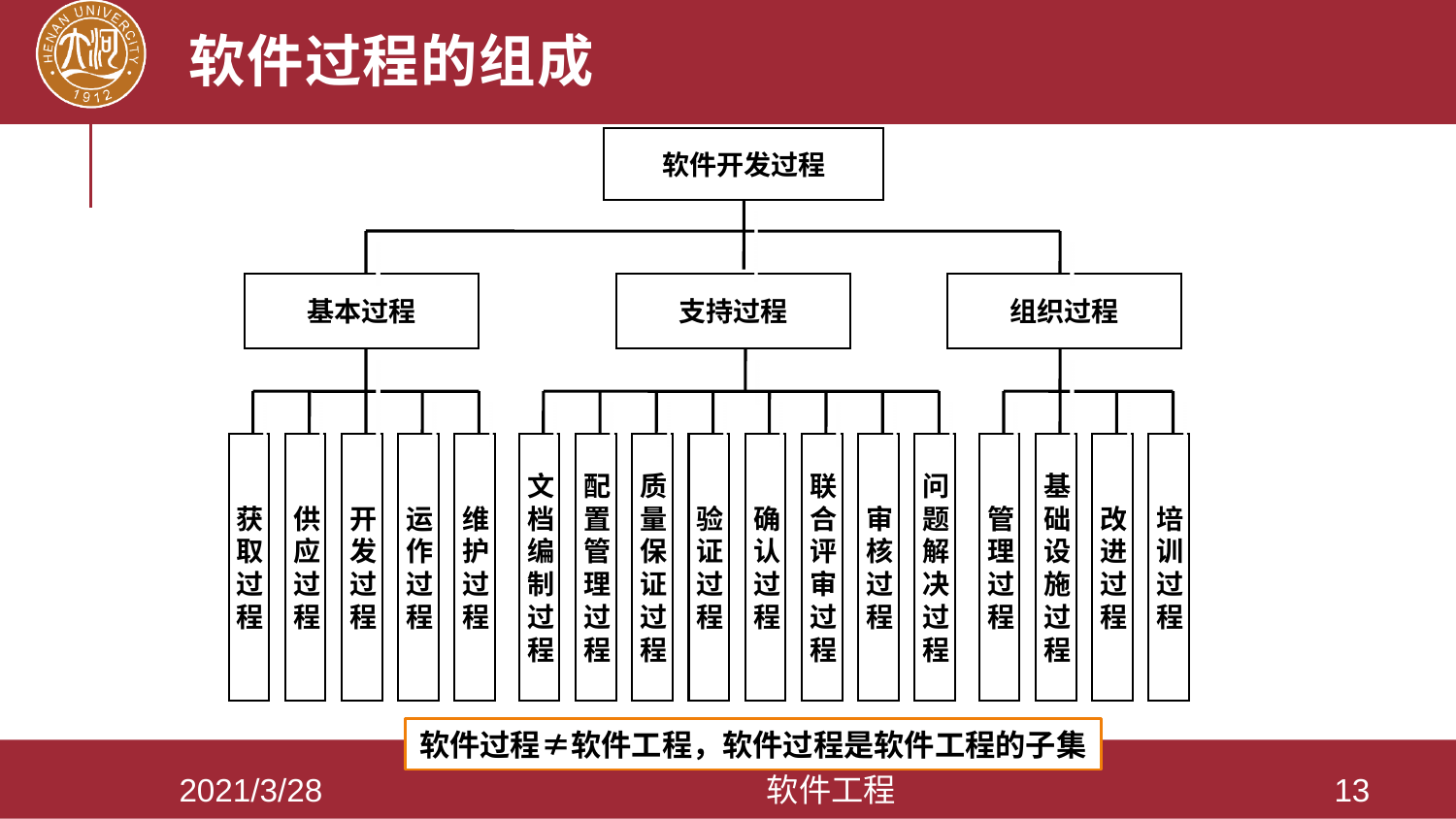

# 软件过程的组成

软件开发过程

基本过程
支持过程
组织过程

获
取
过
程
供
应
过
程
开
发
过
程
运
作
过
程
维
护
过
程
文
档
编
制
过
程
配
置
管
理
过
程
质
量
保
证
过
程
验
证
过
程
确
认
过
程
联
合
评
审
过
程
审
核
过
程
问
题
解
决
过
程
管
理
过
程
基
础
设
施
过
程
改
进
过
程
培
训
过
程
软件过程≠软件工程，软件过程是软件工程的子集
2021/3/28
软件工程
13